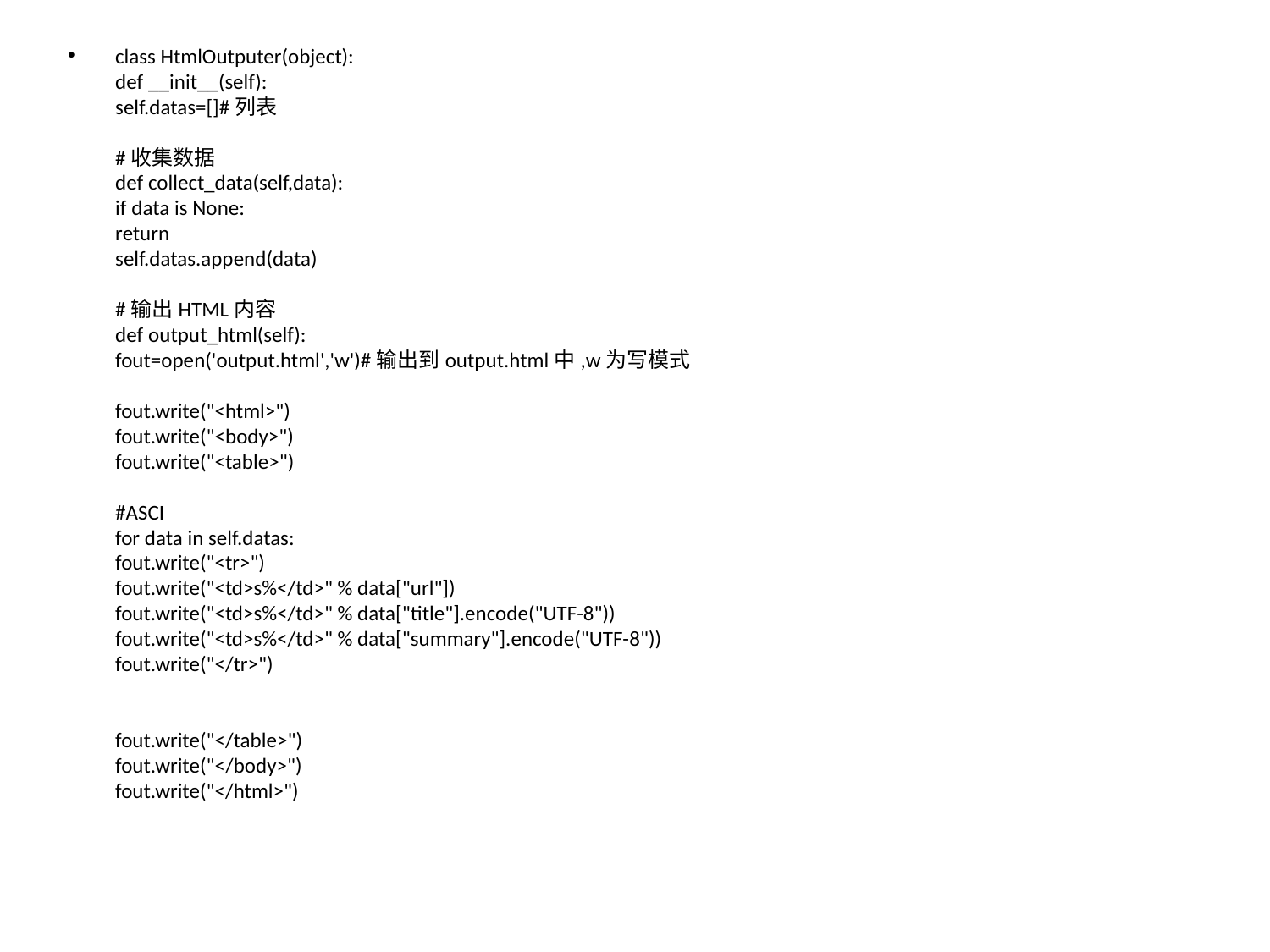

class HtmlOutputer(object):
def __init__(self):
self.datas=[]#列表
#收集数据
def collect_data(self,data):
if data is None:
return
self.datas.append(data)
#输出HTML内容
def output_html(self):
fout=open('output.html','w')#输出到output.html中,w为写模式
fout.write("<html>")
fout.write("<body>")
fout.write("<table>")
#ASCI
for data in self.datas:
fout.write("<tr>")
fout.write("<td>s%</td>" % data["url"])
fout.write("<td>s%</td>" % data["title"].encode("UTF-8"))
fout.write("<td>s%</td>" % data["summary"].encode("UTF-8"))
fout.write("</tr>")
fout.write("</table>")
fout.write("</body>")
fout.write("</html>")